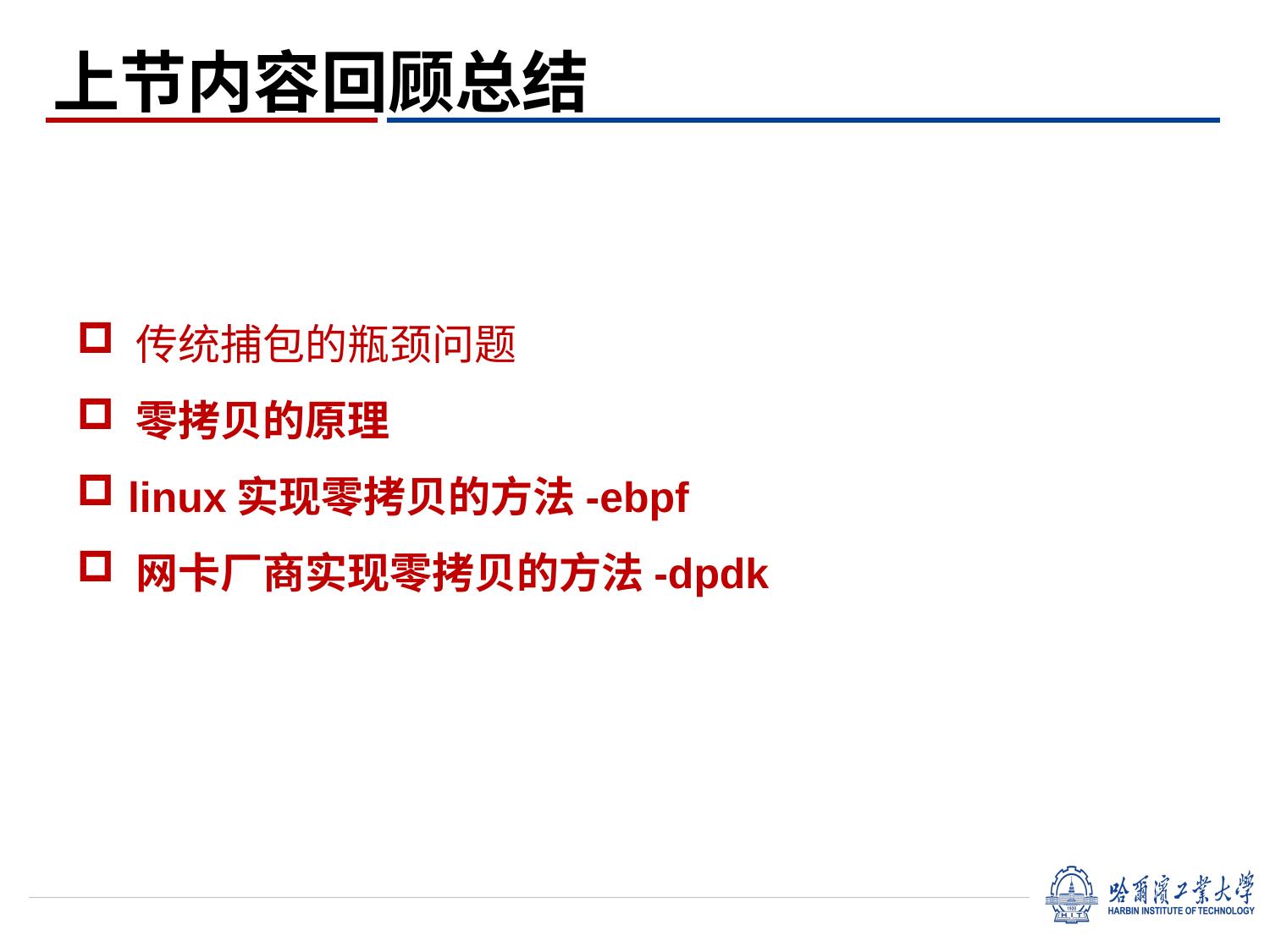

上节内容回顾总结
 传统捕包的瓶颈问题
 零拷贝的原理
 linux实现零拷贝的方法-ebpf
 网卡厂商实现零拷贝的方法-dpdk